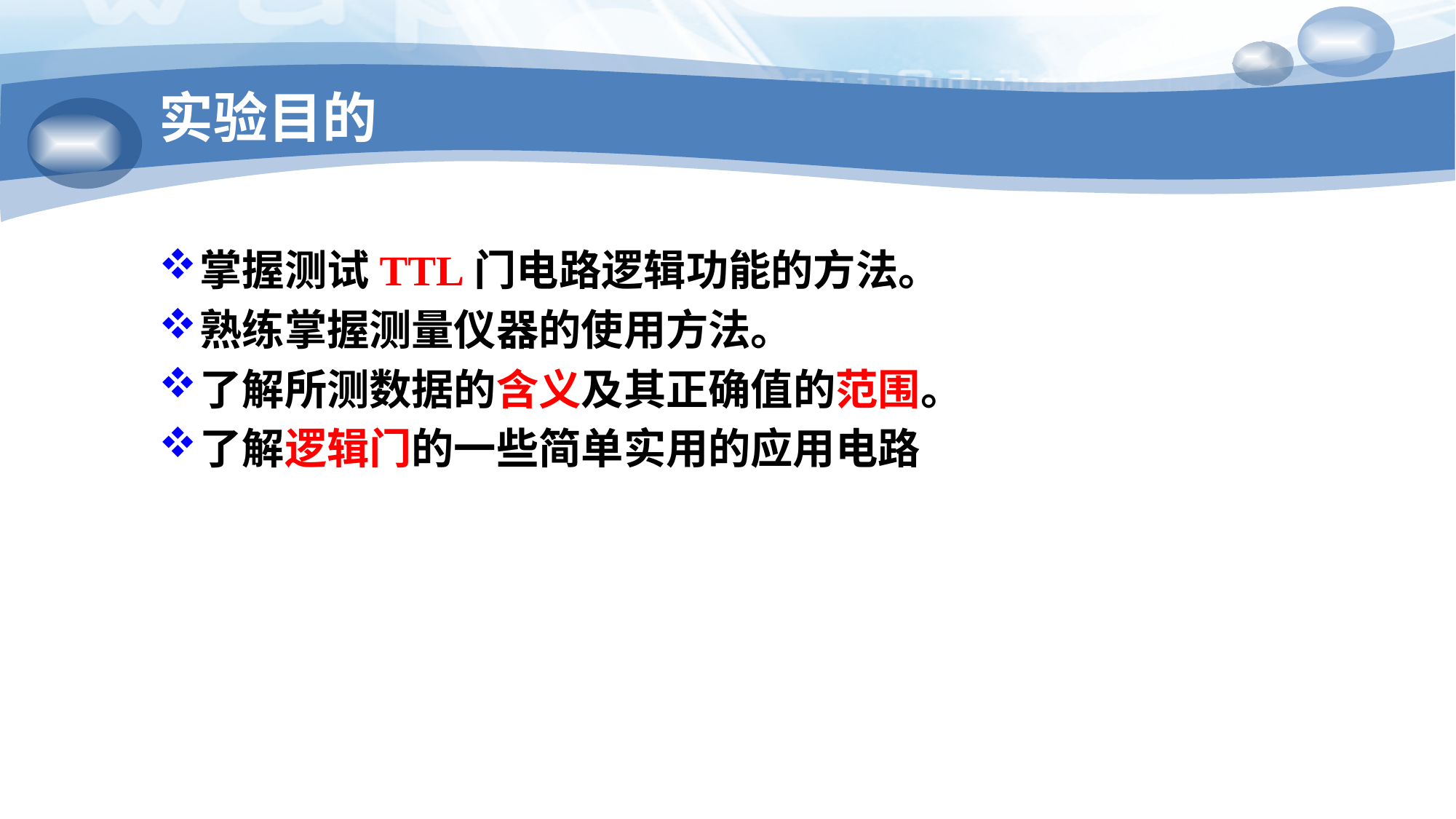

# 实验目的
掌握测试TTL门电路逻辑功能的方法。
熟练掌握测量仪器的使用方法。
了解所测数据的含义及其正确值的范围。
了解逻辑门的一些简单实用的应用电路